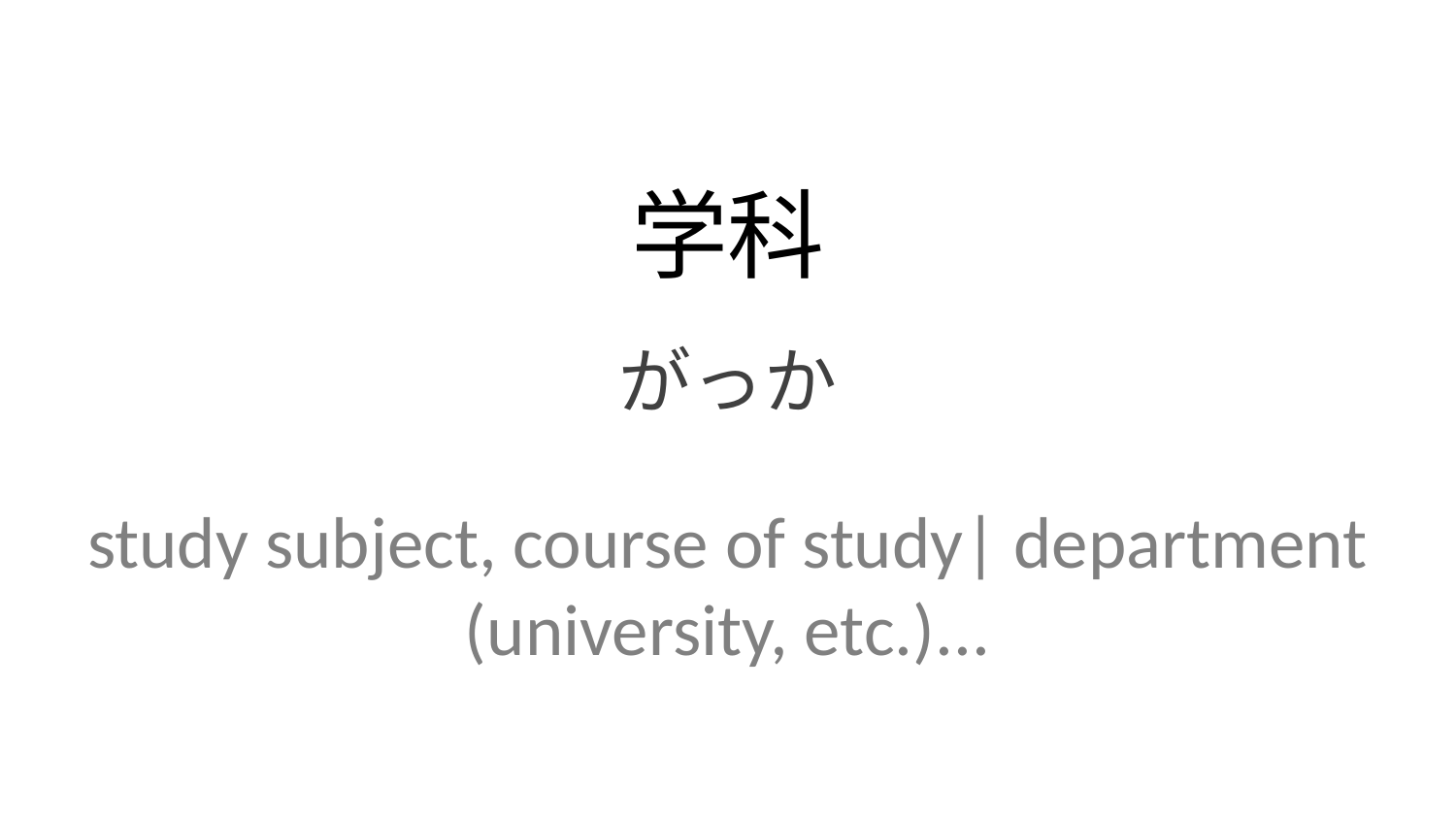

学科

がっか
study subject, course of study| department (university, etc.)...